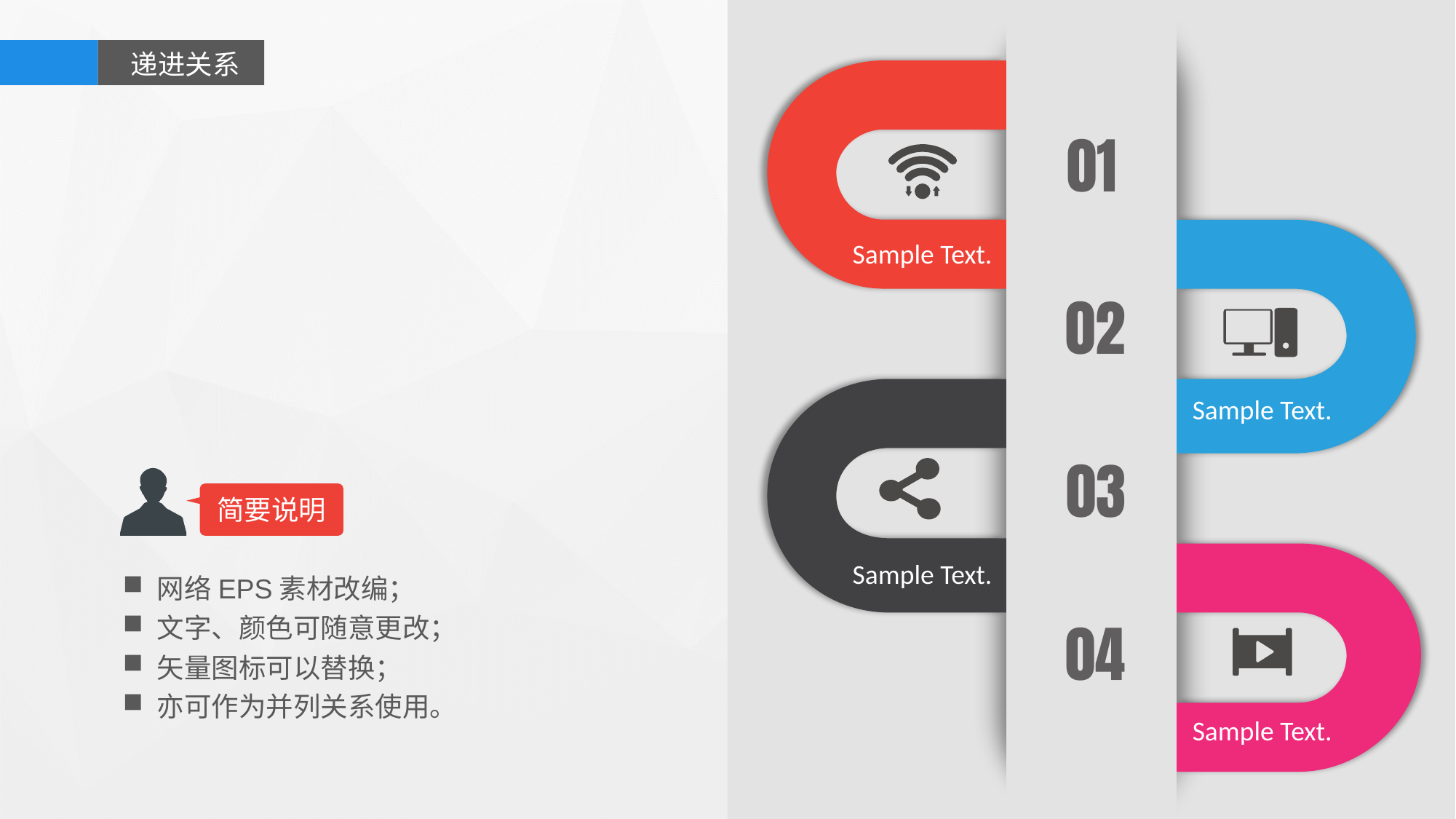

递进关系

01

Sample Text.
02

Sample Text.
03

简要说明

Sample Text.
网络EPS素材改编；
文字、颜色可随意更改；
矢量图标可以替换；
亦可作为并列关系使用。
04

Sample Text.